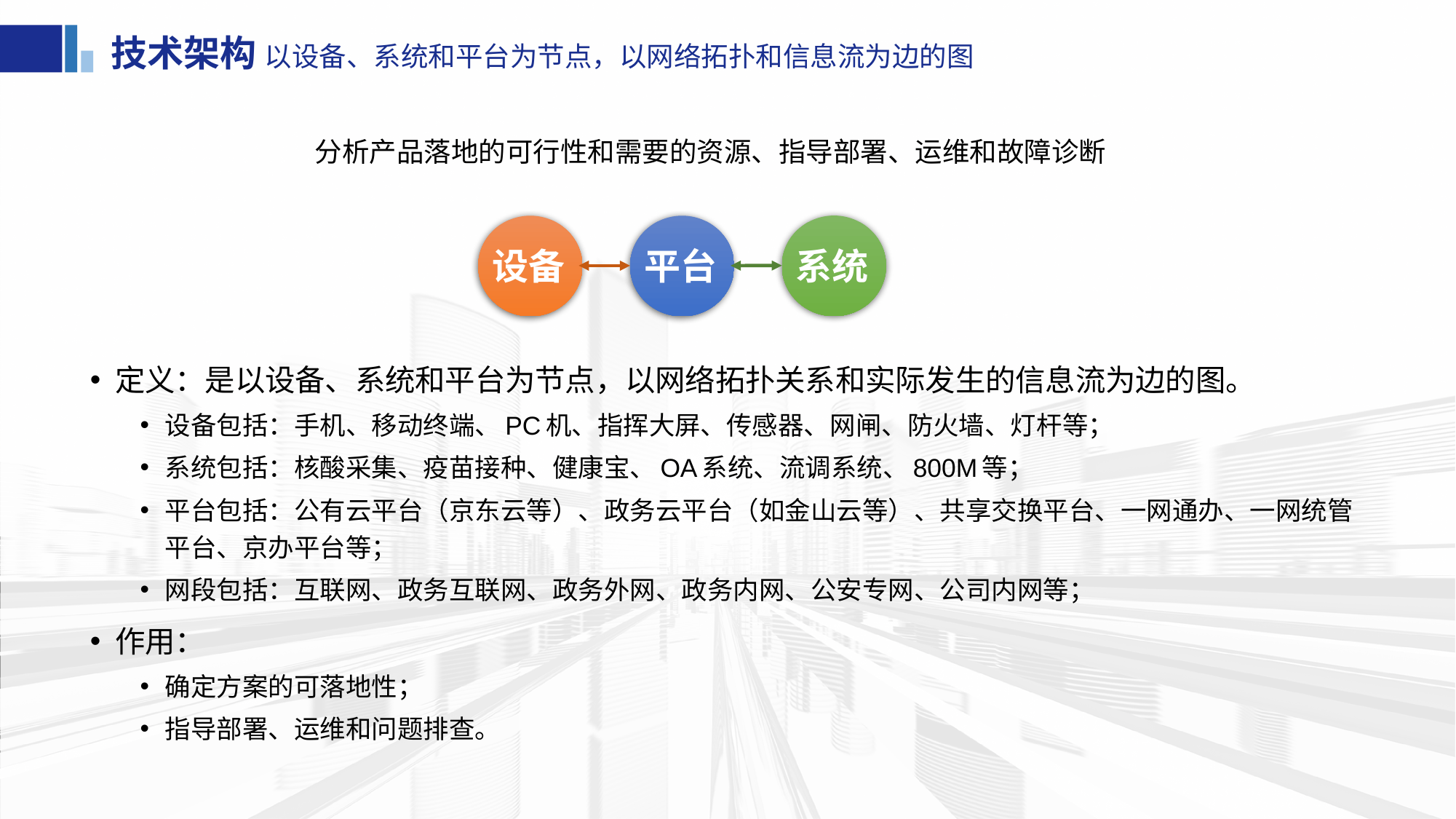

# 技术架构 以设备、系统和平台为节点，以网络拓扑和信息流为边的图
分析产品落地的可行性和需要的资源、指导部署、运维和故障诊断

系统
设备
平台
定义：是以设备、系统和平台为节点，以网络拓扑关系和实际发生的信息流为边的图。
设备包括：手机、移动终端、PC机、指挥大屏、传感器、网闸、防火墙、灯杆等；
系统包括：核酸采集、疫苗接种、健康宝、OA系统、流调系统、800M等；
平台包括：公有云平台（京东云等）、政务云平台（如金山云等）、共享交换平台、一网通办、一网统管平台、京办平台等；
网段包括：互联网、政务互联网、政务外网、政务内网、公安专网、公司内网等；
作用：
确定方案的可落地性；
指导部署、运维和问题排查。